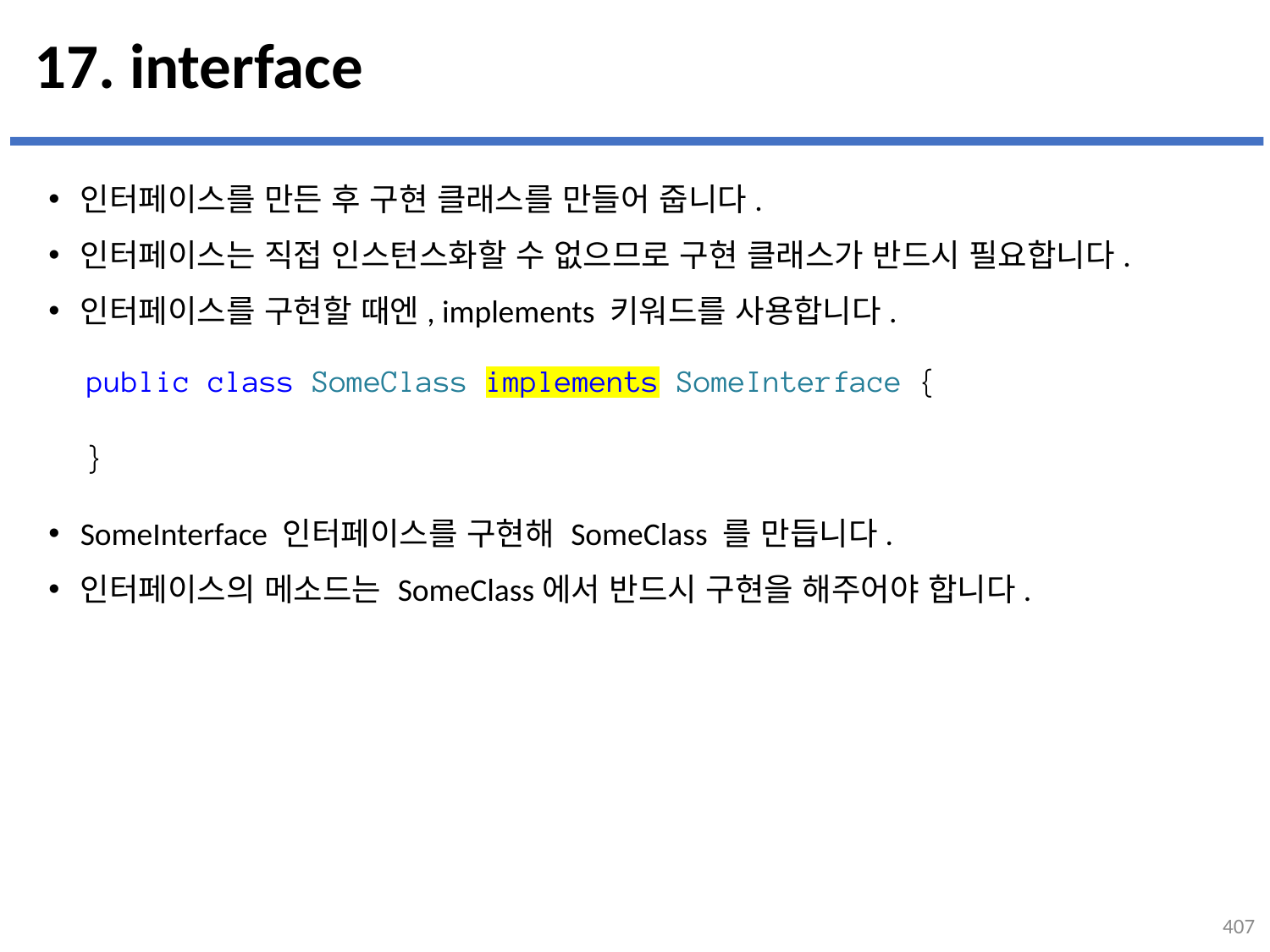

# 17. interface
인터페이스를 만든 후 구현 클래스를 만들어 줍니다.
인터페이스는 직접 인스턴스화할 수 없으므로 구현 클래스가 반드시 필요합니다.
인터페이스를 구현할 때엔, implements 키워드를 사용합니다.

SomeInterface 인터페이스를 구현해 SomeClass 를 만듭니다.
인터페이스의 메소드는 SomeClass에서 반드시 구현을 해주어야 합니다.
public class SomeClass implements SomeInterface {

}
407